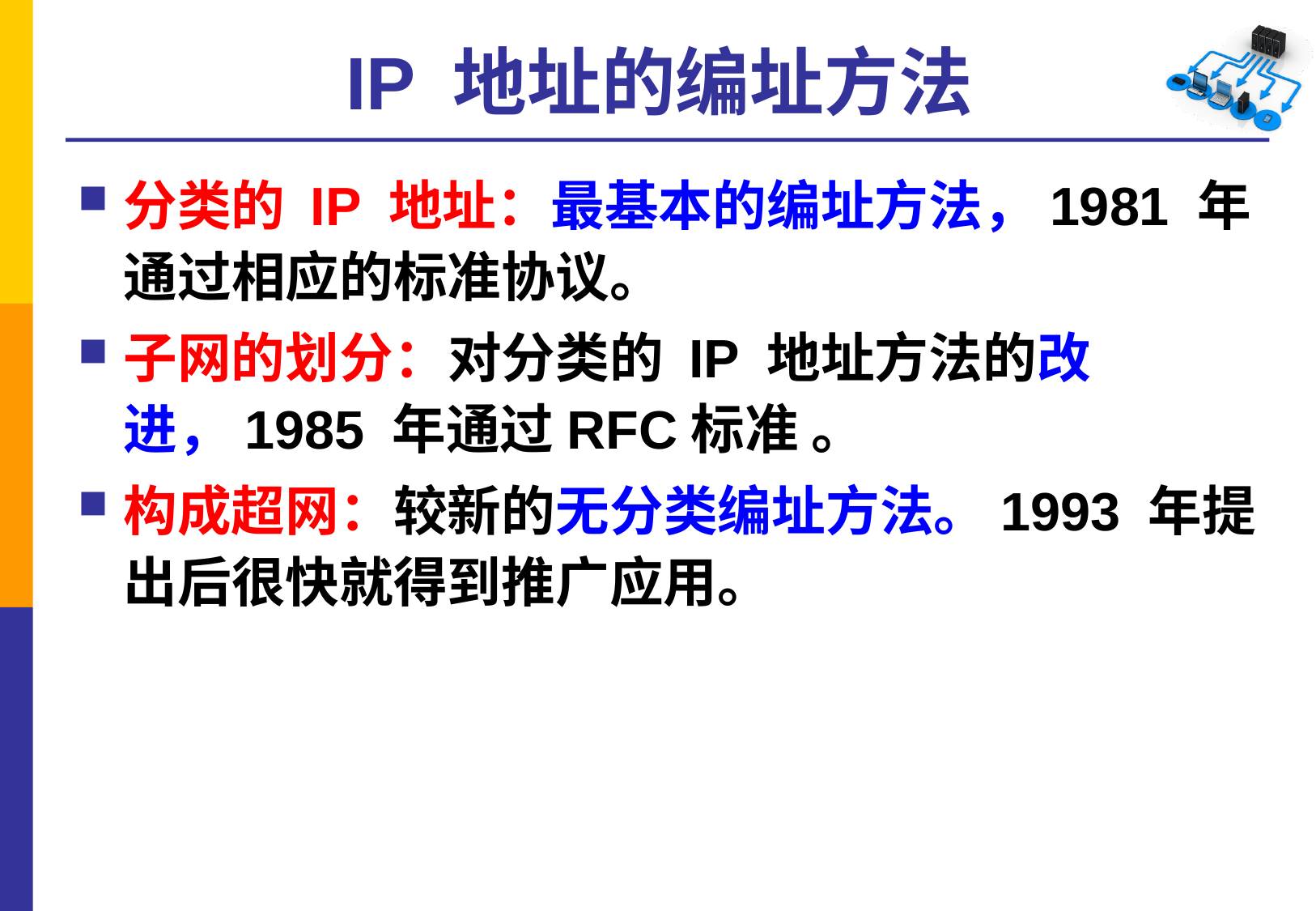

# IP 地址的编址方法
分类的 IP 地址：最基本的编址方法，1981 年通过相应的标准协议。
子网的划分：对分类的 IP 地址方法的改进，1985 年通过RFC标准 。
构成超网：较新的无分类编址方法。1993 年提出后很快就得到推广应用。